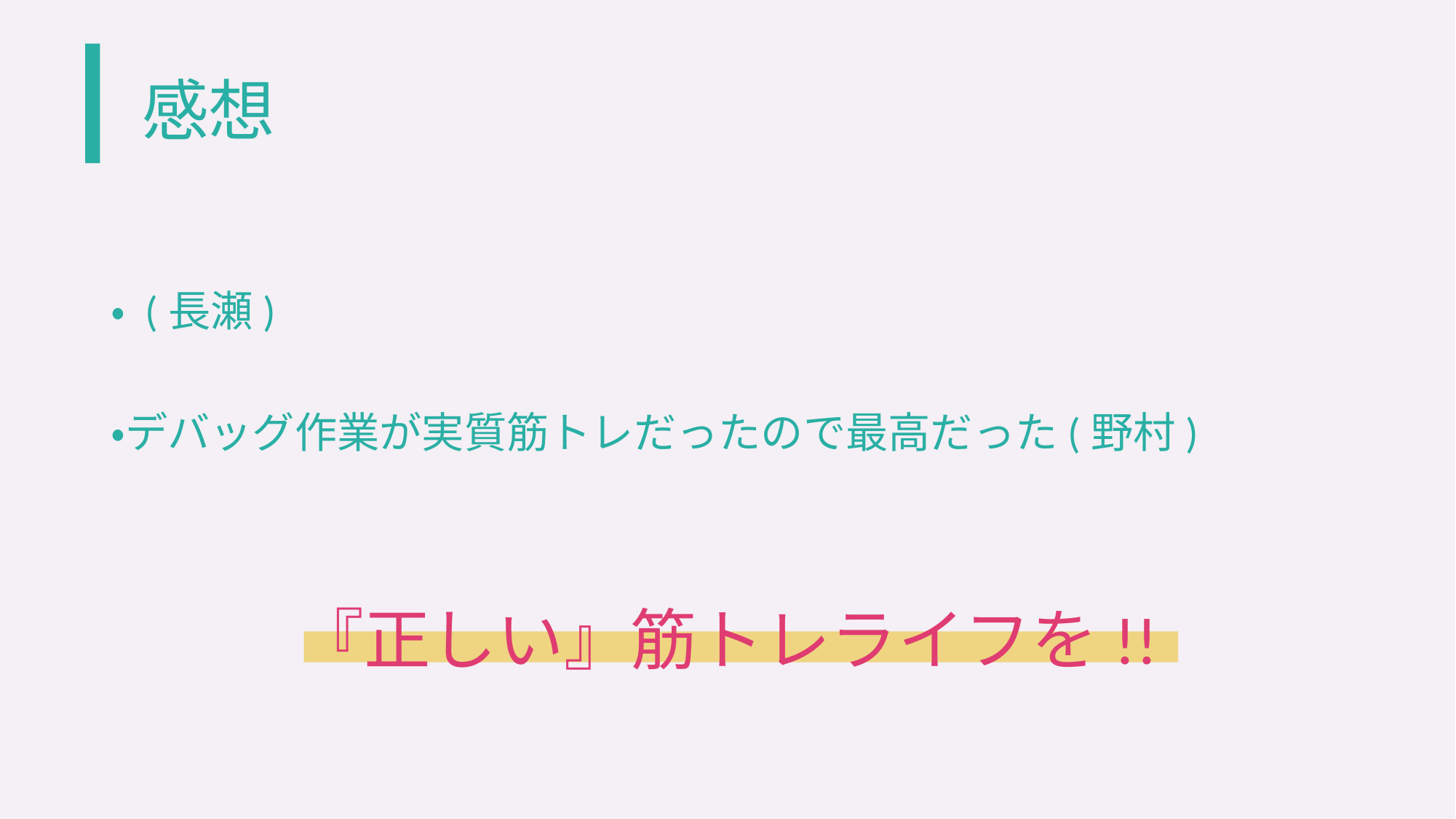

# 感想

・ (長瀬)

・デバッグ作業が実質筋トレだったので最高だった(野村)

『正しい』筋トレライフを!!